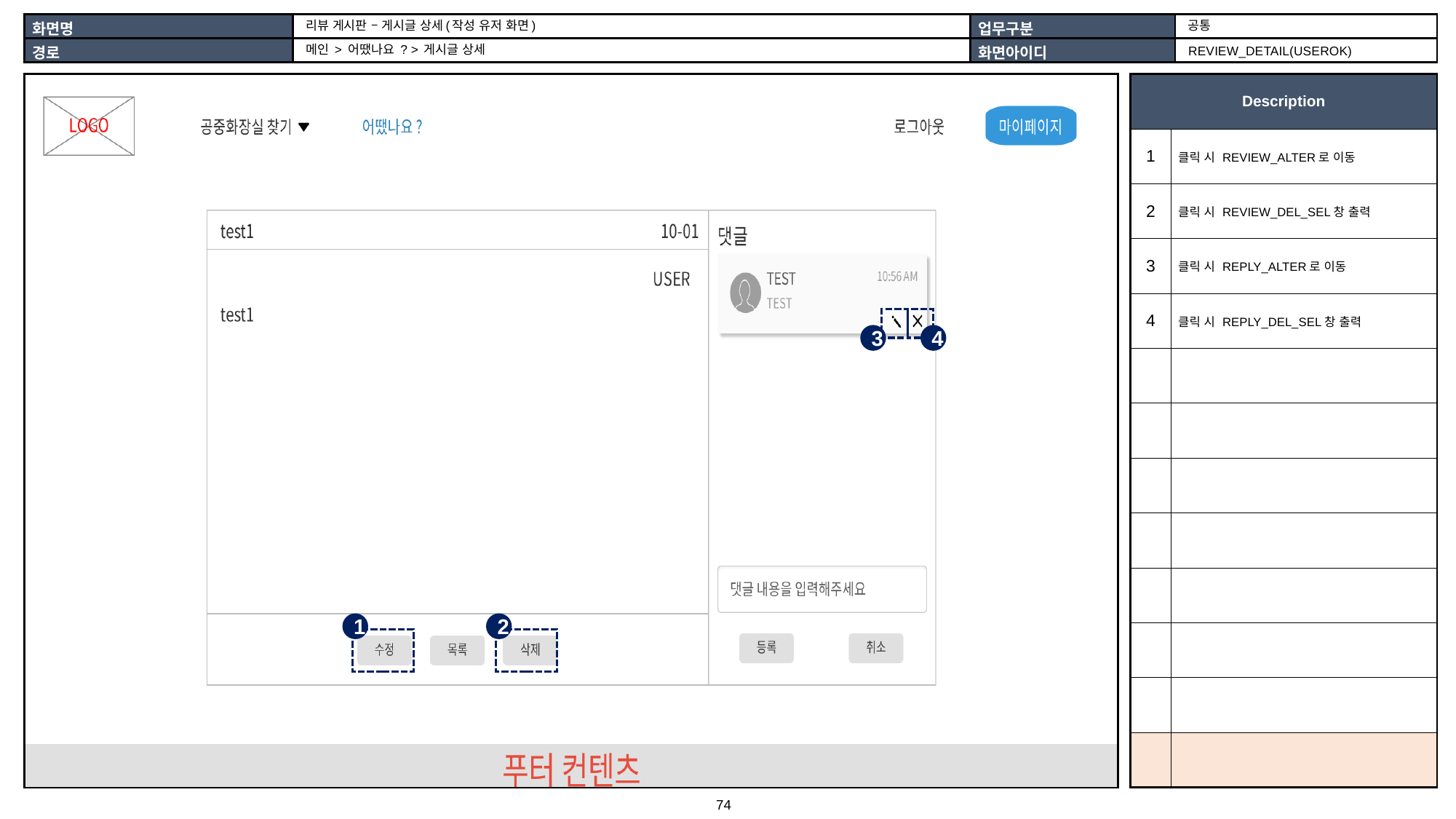

공통
리뷰 게시판 – 게시글 상세(작성 유저 화면)
메인 > 어땠나요 ? > 게시글 상세
REVIEW_DETAIL(USEROK)
|  |
| --- |
| Description |  |
| --- | --- |
| 1 | 클릭 시 REVIEW\_ALTER로 이동 |
| 2 | 클릭 시 REVIEW\_DEL\_SEL창 출력 |
| 3 | 클릭 시 REPLY\_ALTER로 이동 |
| 4 | 클릭 시 REPLY\_DEL\_SEL창 출력 |
|  |  |
|  |  |
|  |  |
|  |  |
|  |  |
|  |  |
|  |  |
|  |  |

3
4
1
2